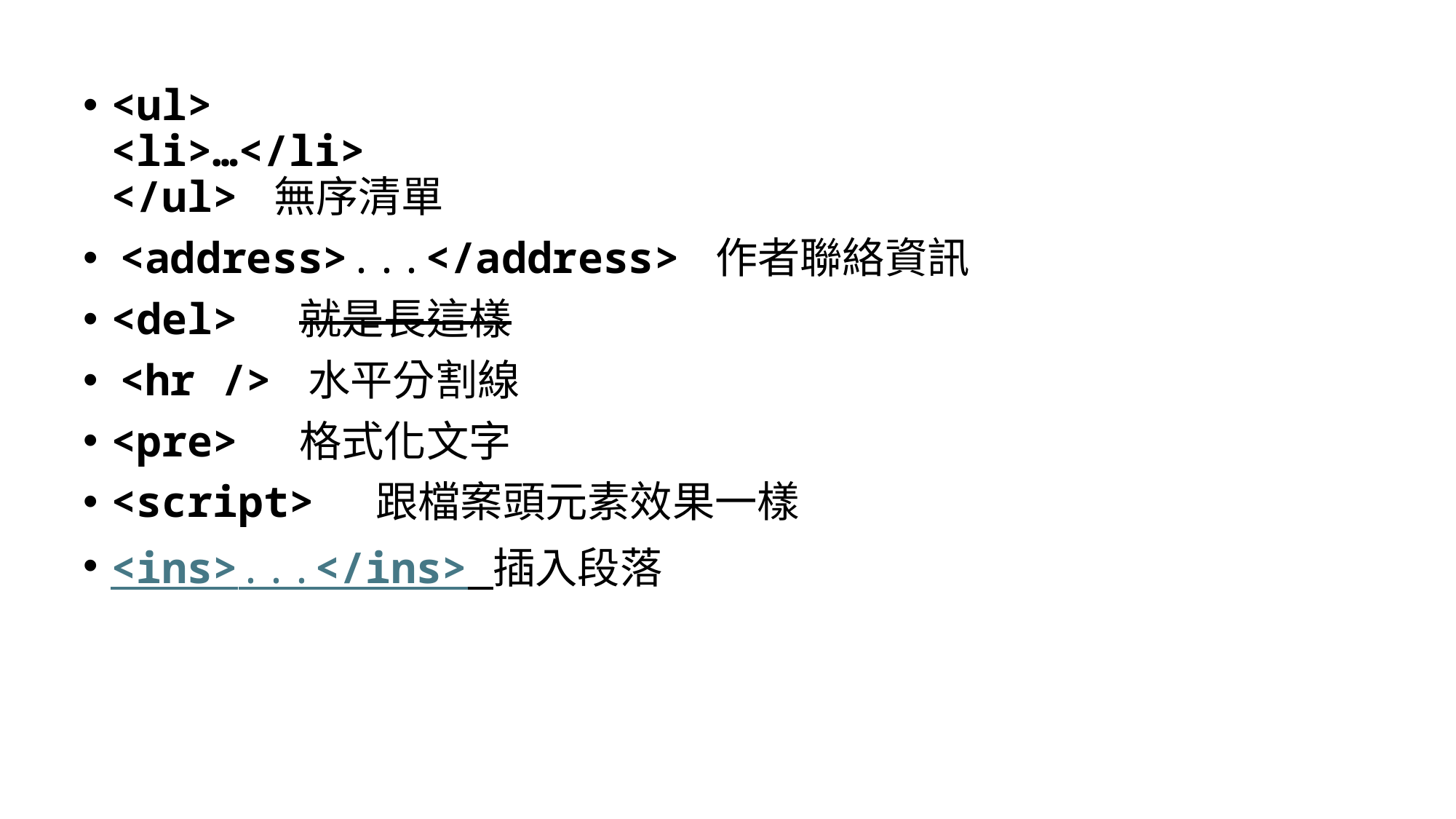

<ul>
<li>…</li>
</ul> 無序清單
 <address>...</address> 作者聯絡資訊
<del>  就是長這樣
 <hr /> 水平分割線
<pre>  格式化文字
<script>  跟檔案頭元素效果一樣
<ins>...</ins> 插入段落